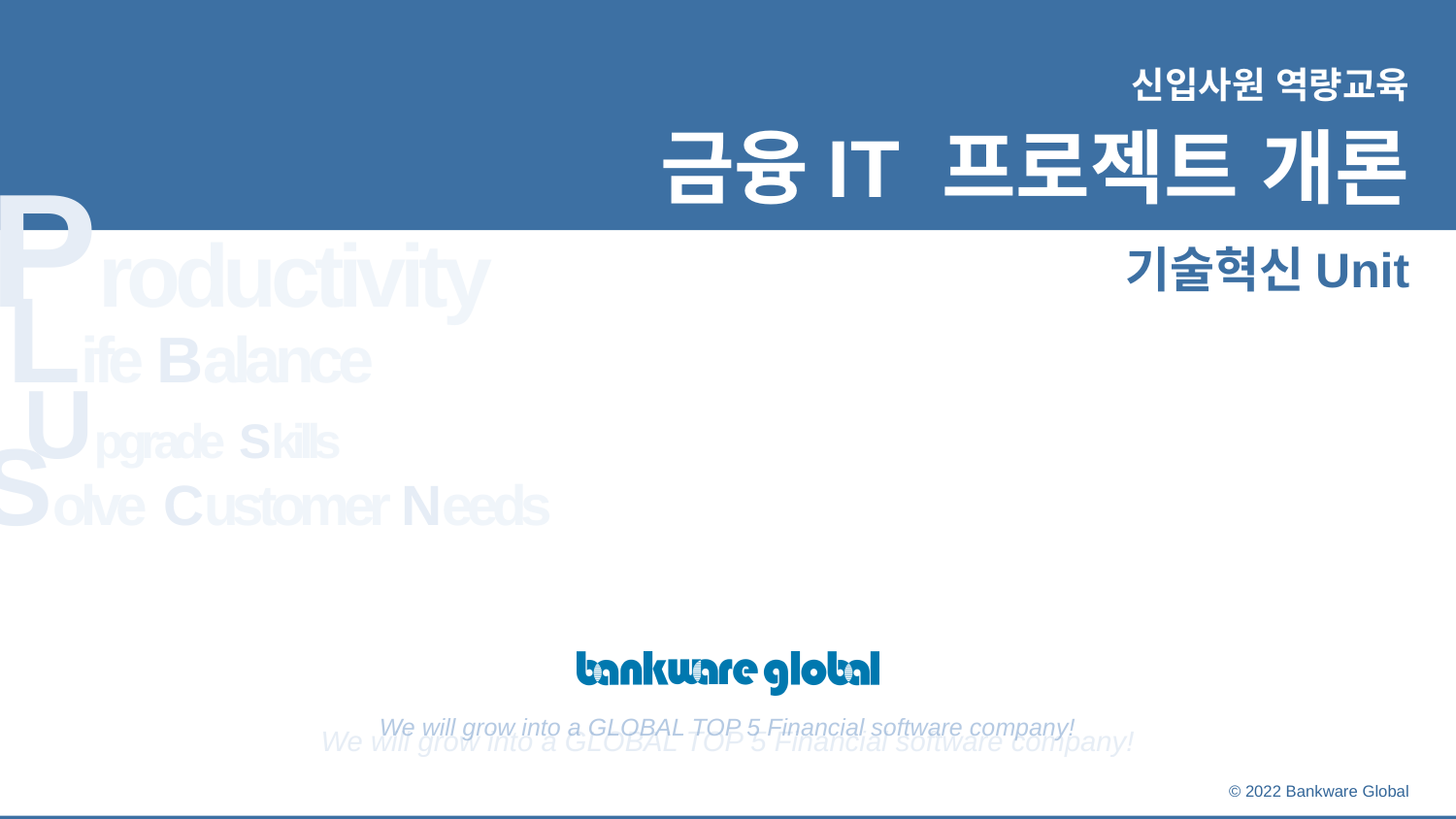

신입사원 역량교육
# 금융IT 프로젝트 개론
기술혁신Unit